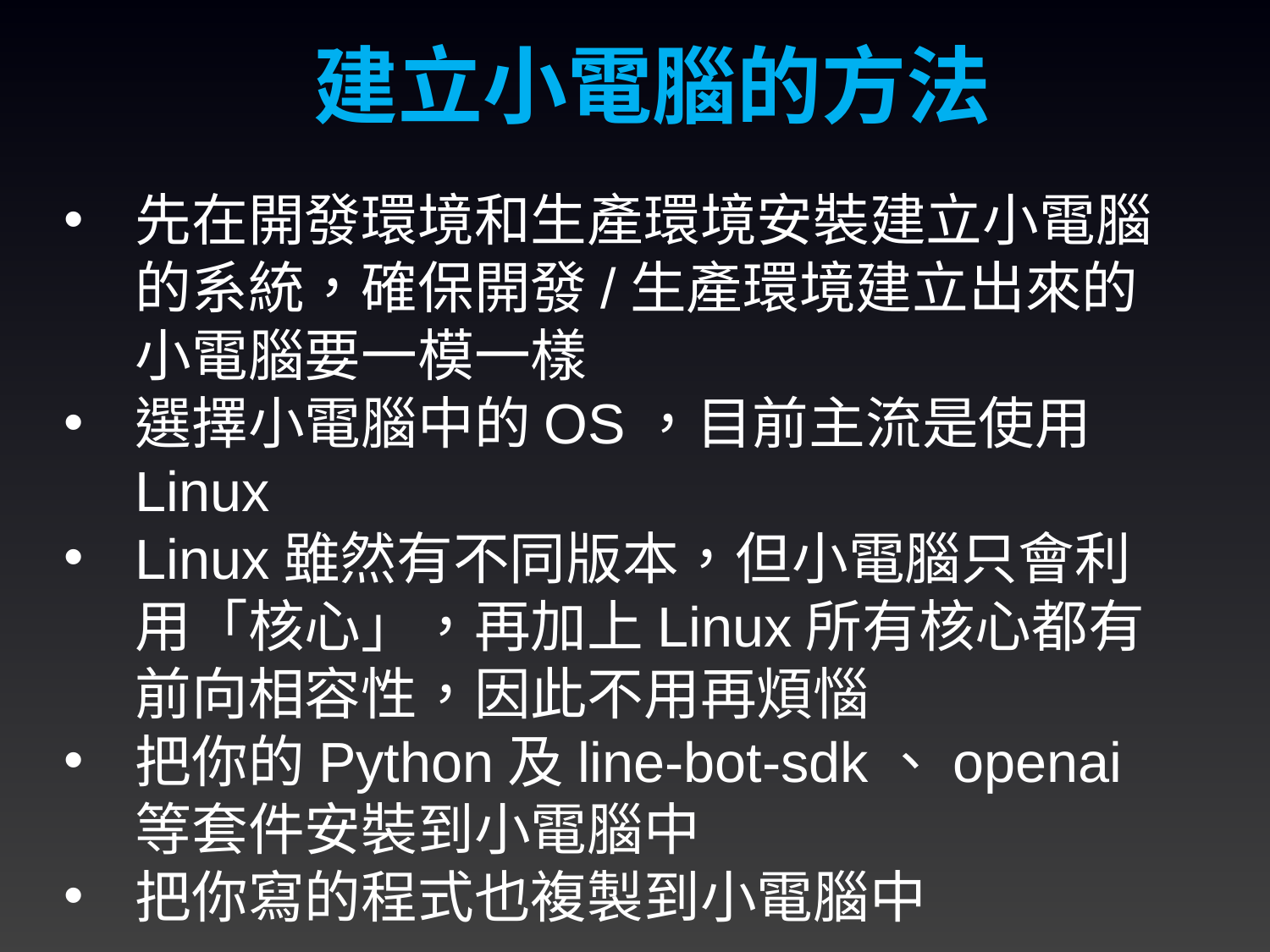

建立小電腦的方法
先在開發環境和生產環境安裝建立小電腦的系統，確保開發/生產環境建立出來的小電腦要一模一樣
選擇小電腦中的OS，目前主流是使用Linux
Linux雖然有不同版本，但小電腦只會利用「核心」，再加上Linux所有核心都有前向相容性，因此不用再煩惱
把你的Python及line-bot-sdk、openai等套件安裝到小電腦中
把你寫的程式也複製到小電腦中